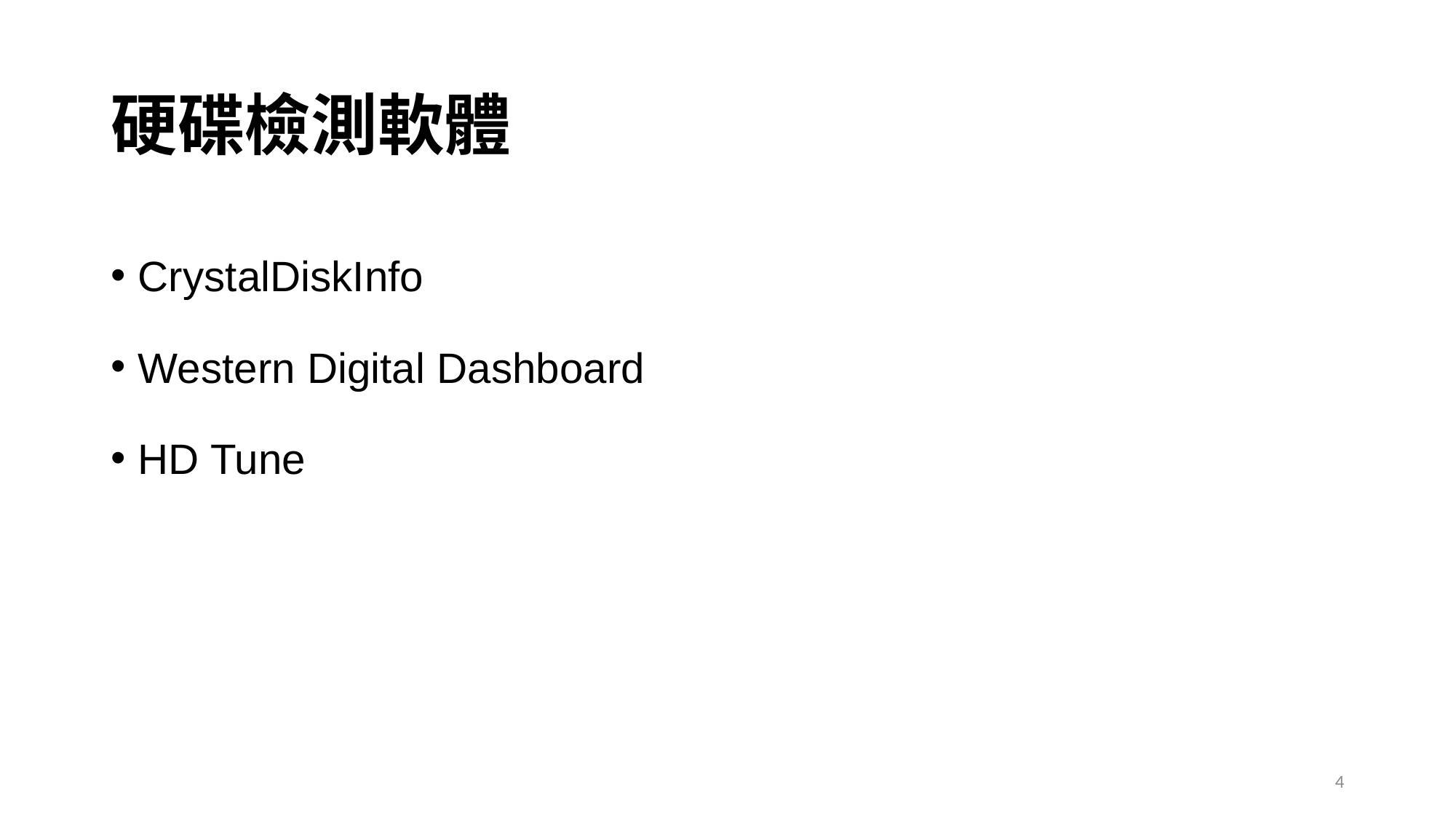

# 硬碟檢測軟體
CrystalDiskInfo
Western Digital Dashboard
HD Tune

4